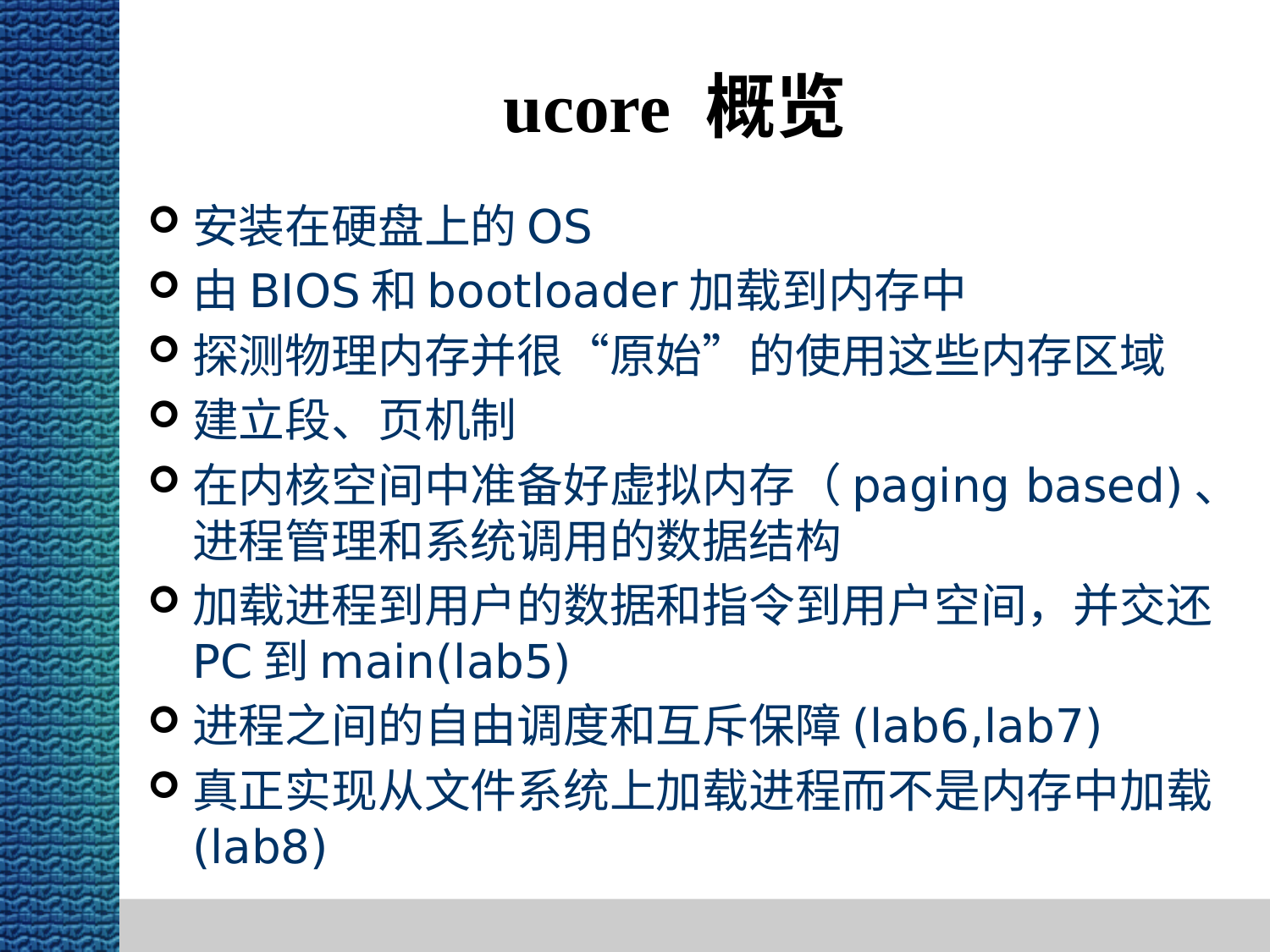

# ucore 概览
安装在硬盘上的OS
由BIOS和bootloader加载到内存中
探测物理内存并很“原始”的使用这些内存区域
建立段、页机制
在内核空间中准备好虚拟内存（paging based)、进程管理和系统调用的数据结构
加载进程到用户的数据和指令到用户空间，并交还PC到main(lab5)
进程之间的自由调度和互斥保障(lab6,lab7)
真正实现从文件系统上加载进程而不是内存中加载(lab8)